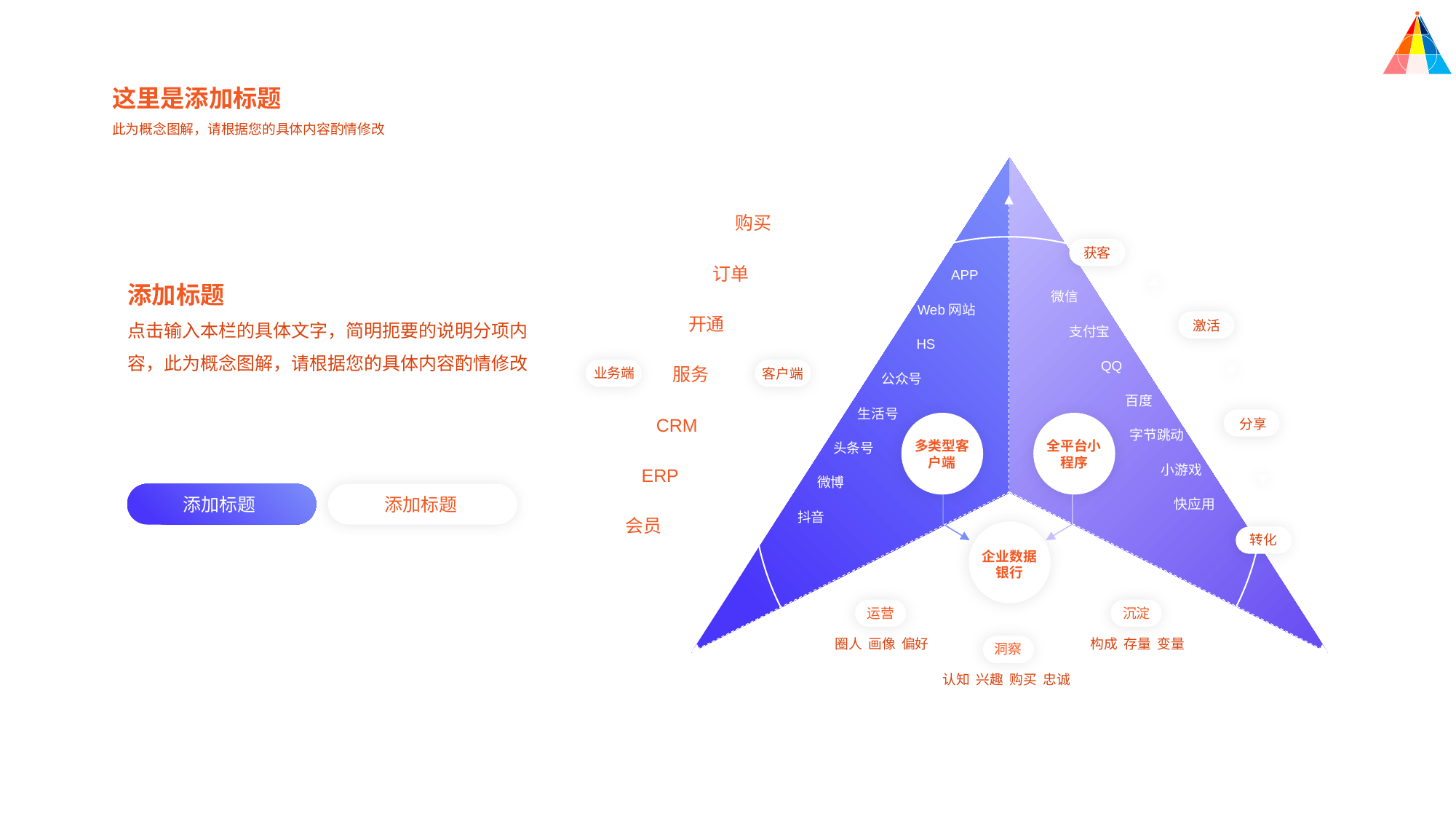

这里是添加标题
此为概念图解，请根据您的具体内容酌情修改

购买

获客

订单
APP
添加标题
点击输入本栏的具体文字，简明扼要的说明分项内容，此为概念图解，请根据您的具体内容酌情修改

微信
Web网站
开通

激活
支付宝
HS
QQ
服务
业务端

客户端

公众号
百度
生活号
CRM

分享

字节跳动
多类型客户端
全平台小程序
头条号
小游戏
ERP
微博

添加标题
添加标题
快应用

抖音
会员

转化

企业数据银行

运营
沉淀
圈人  画像  偏好
构成  存量  变量
洞察

认知  兴趣  购买  忠诚